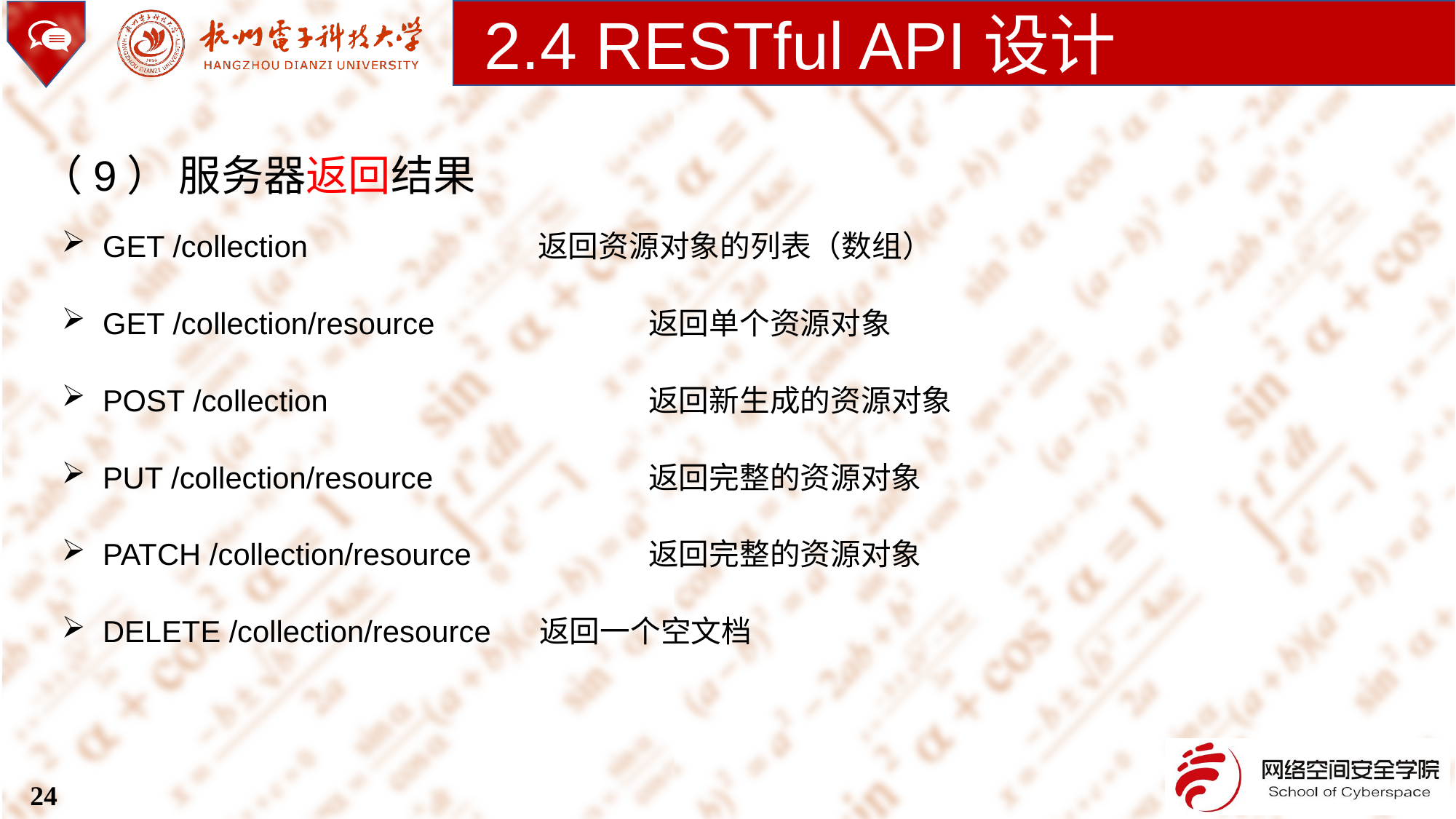

2.4 RESTful API设计
（9） 服务器返回结果
GET /collection		            返回资源对象的列表（数组）
GET /collection/resource		返回单个资源对象
POST /collection			返回新生成的资源对象
PUT /collection/resource		返回完整的资源对象
PATCH /collection/resource		返回完整的资源对象
DELETE /collection/resource	返回一个空文档
24